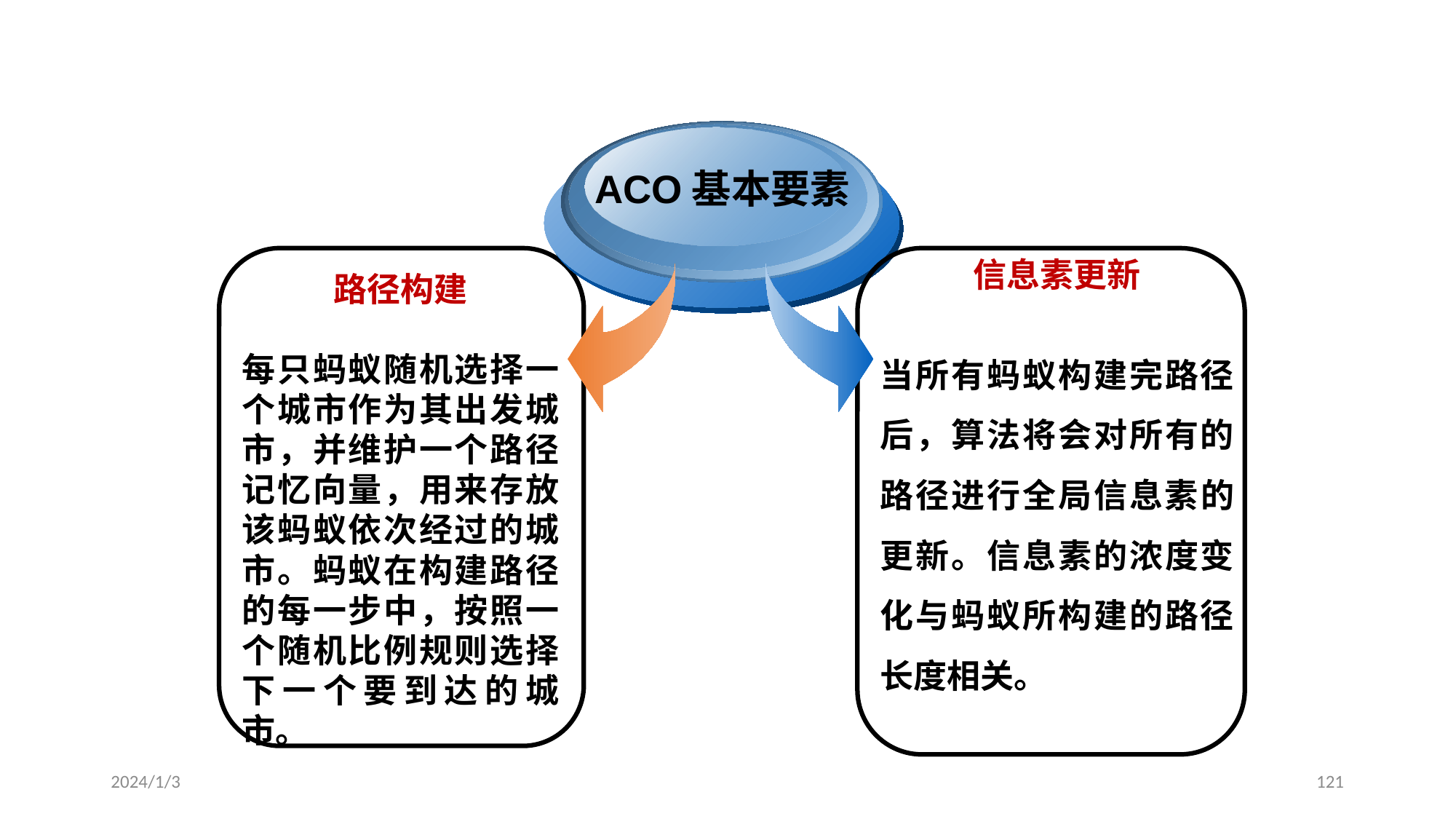

蚁群优化算法的原理

ACO基本要素

路径构建

每只蚂蚁随机选择一个城市作为其出发城市，并维护一个路径记忆向量，用来存放该蚂蚁依次经过的城市。蚂蚁在构建路径的每一步中，按照一个随机比例规则选择下一个要到达的城市。

信息素更新

当所有蚂蚁构建完路径后，算法将会对所有的路径进行全局信息素的更新。信息素的浓度变化与蚂蚁所构建的路径长度相关。

2024/1/3
121